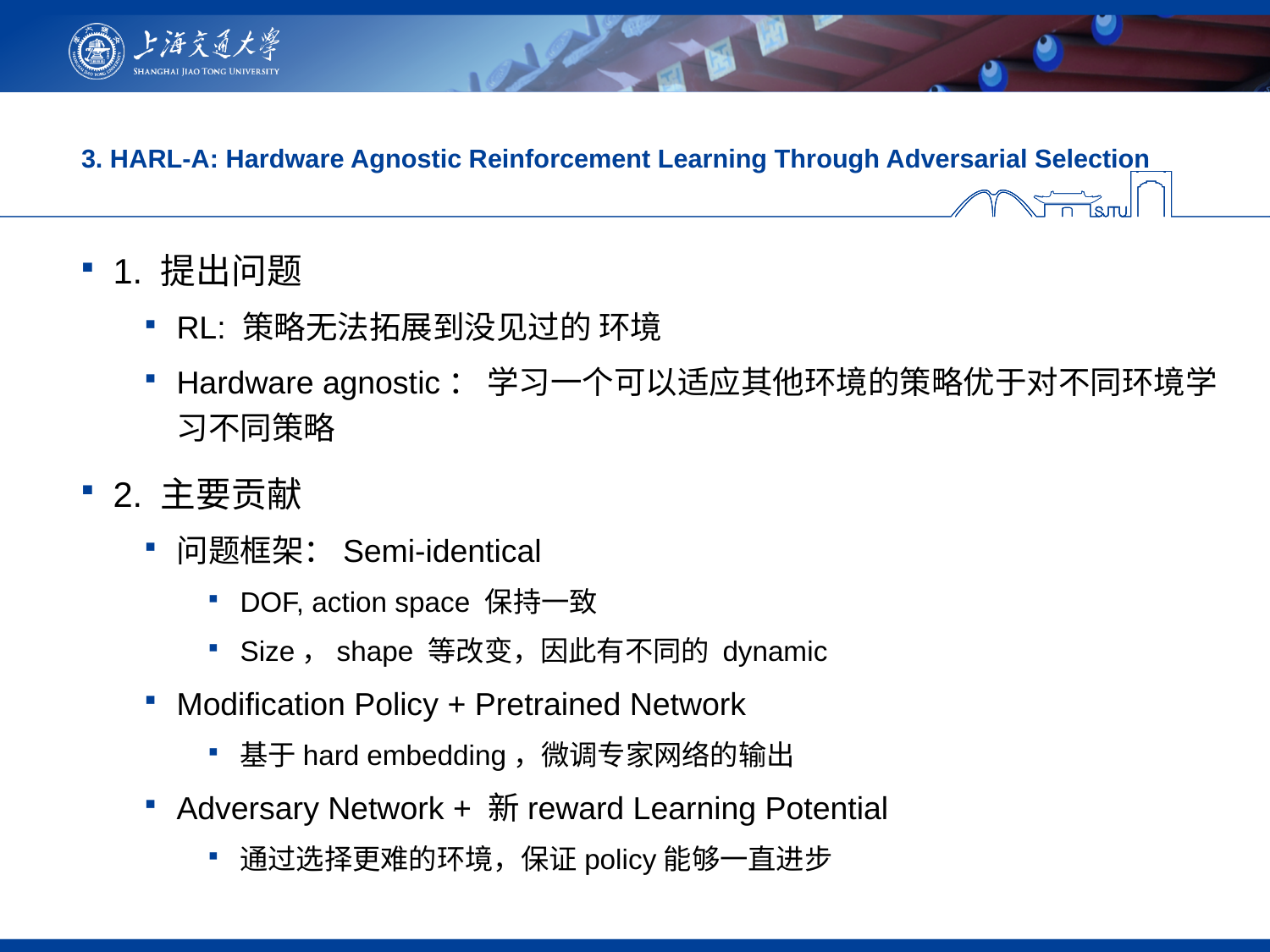

# 3. HARL-A: Hardware Agnostic Reinforcement Learning Through Adversarial Selection
1. 提出问题
RL: 策略无法拓展到没见过的 环境
﻿Hardware agnostic： 学习一个可以适应其他环境的策略优于对不同环境学习不同策略
2. 主要贡献
问题框架：Semi-identical
DOF, action space 保持一致
Size，shape 等改变，因此有不同的 dynamic
Modification Policy + Pretrained Network
基于hard embedding，微调专家网络的输出
Adversary Network + 新reward Learning Potential
通过选择更难的环境，保证policy能够一直进步